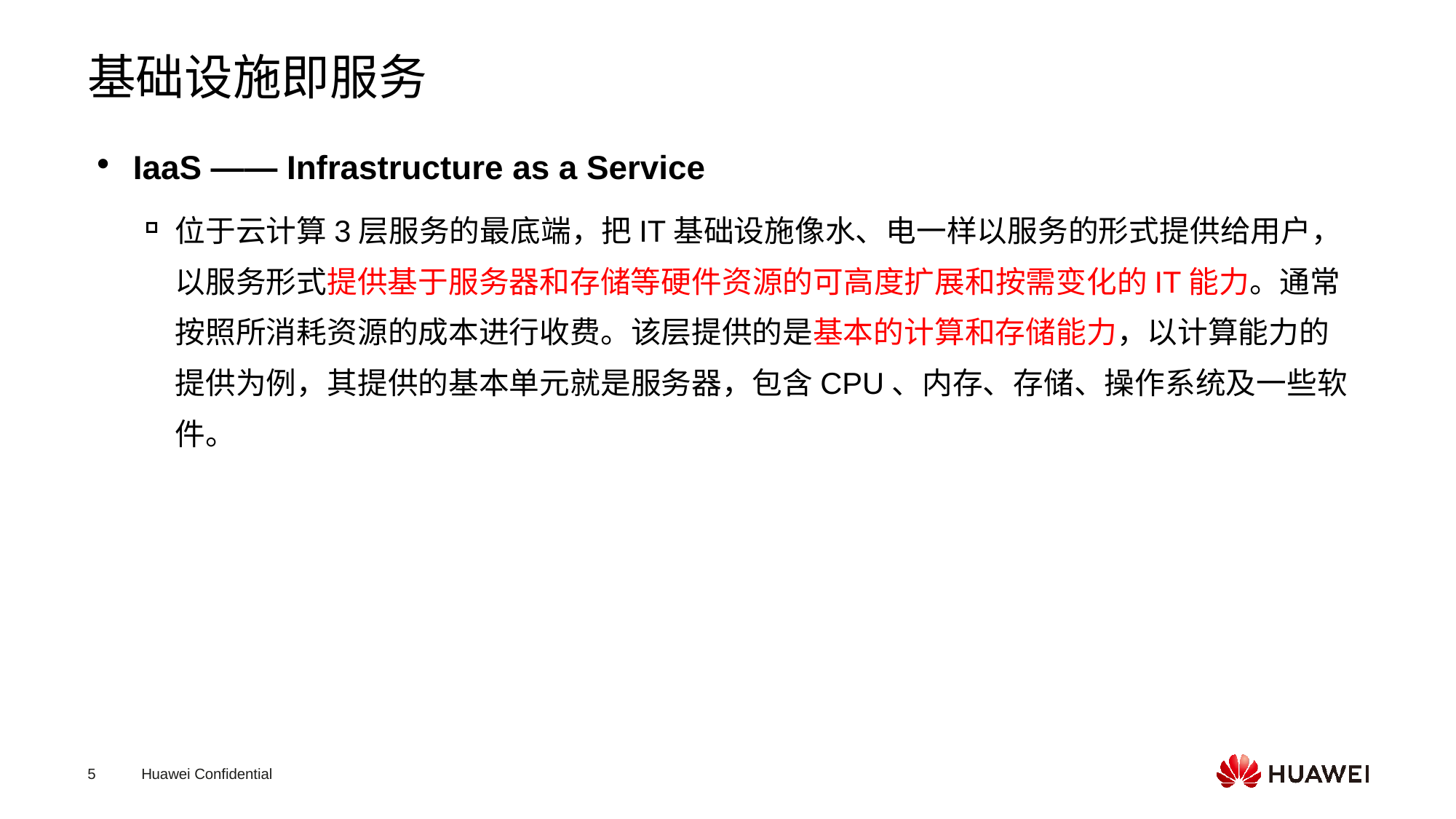

# 基础设施即服务
IaaS —— Infrastructure as a Service
位于云计算3层服务的最底端，把IT基础设施像水、电一样以服务的形式提供给用户，以服务形式提供基于服务器和存储等硬件资源的可高度扩展和按需变化的IT能力。通常按照所消耗资源的成本进行收费。该层提供的是基本的计算和存储能力，以计算能力的提供为例，其提供的基本单元就是服务器，包含CPU、内存、存储、操作系统及一些软件。